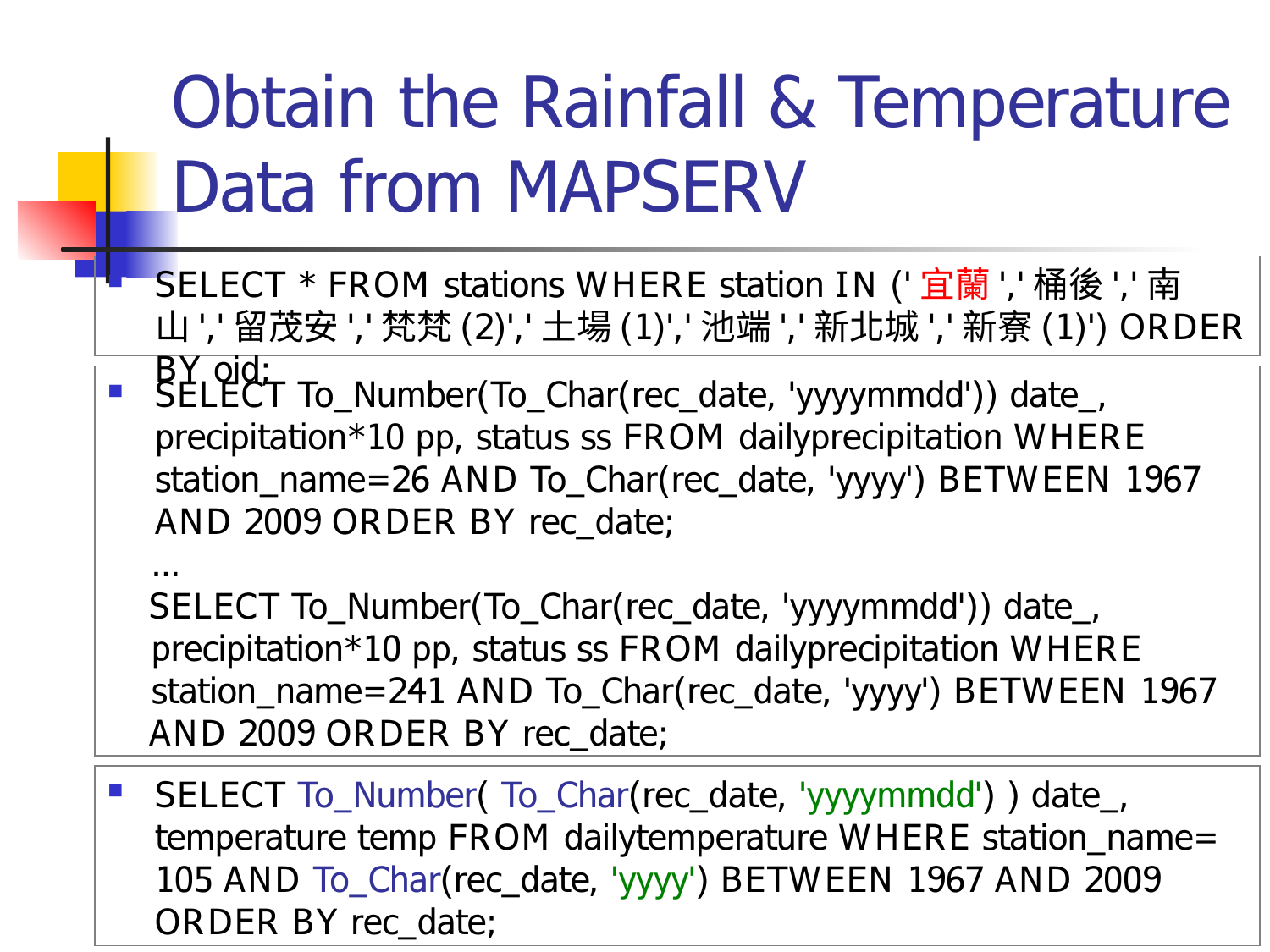

# Obtain the Rainfall & Temperature Data from MAPSERV
SELECT * FROM stations WHERE station IN ('宜蘭','桶後','南山','留茂安','梵梵(2)','土場(1)','池端','新北城','新寮(1)') ORDER BY oid;
SELECT To_Number(To_Char(rec_date, 'yyyymmdd')) date_, precipitation*10 pp, status ss FROM dailyprecipitation WHERE station_name=26 AND To_Char(rec_date, 'yyyy') BETWEEN 1967 AND 2009 ORDER BY rec_date;
    …
    SELECT To_Number(To_Char(rec_date, 'yyyymmdd')) date_,
    precipitation*10 pp, status ss FROM dailyprecipitation WHERE
    station_name=241 AND To_Char(rec_date, 'yyyy') BETWEEN 1967
    AND 2009 ORDER BY rec_date;
SELECT To_Number( To_Char(rec_date, 'yyyymmdd') ) date_, temperature temp FROM dailytemperature WHERE station_name= 105 AND To_Char(rec_date, 'yyyy') BETWEEN 1967 AND 2009 ORDER BY rec_date;